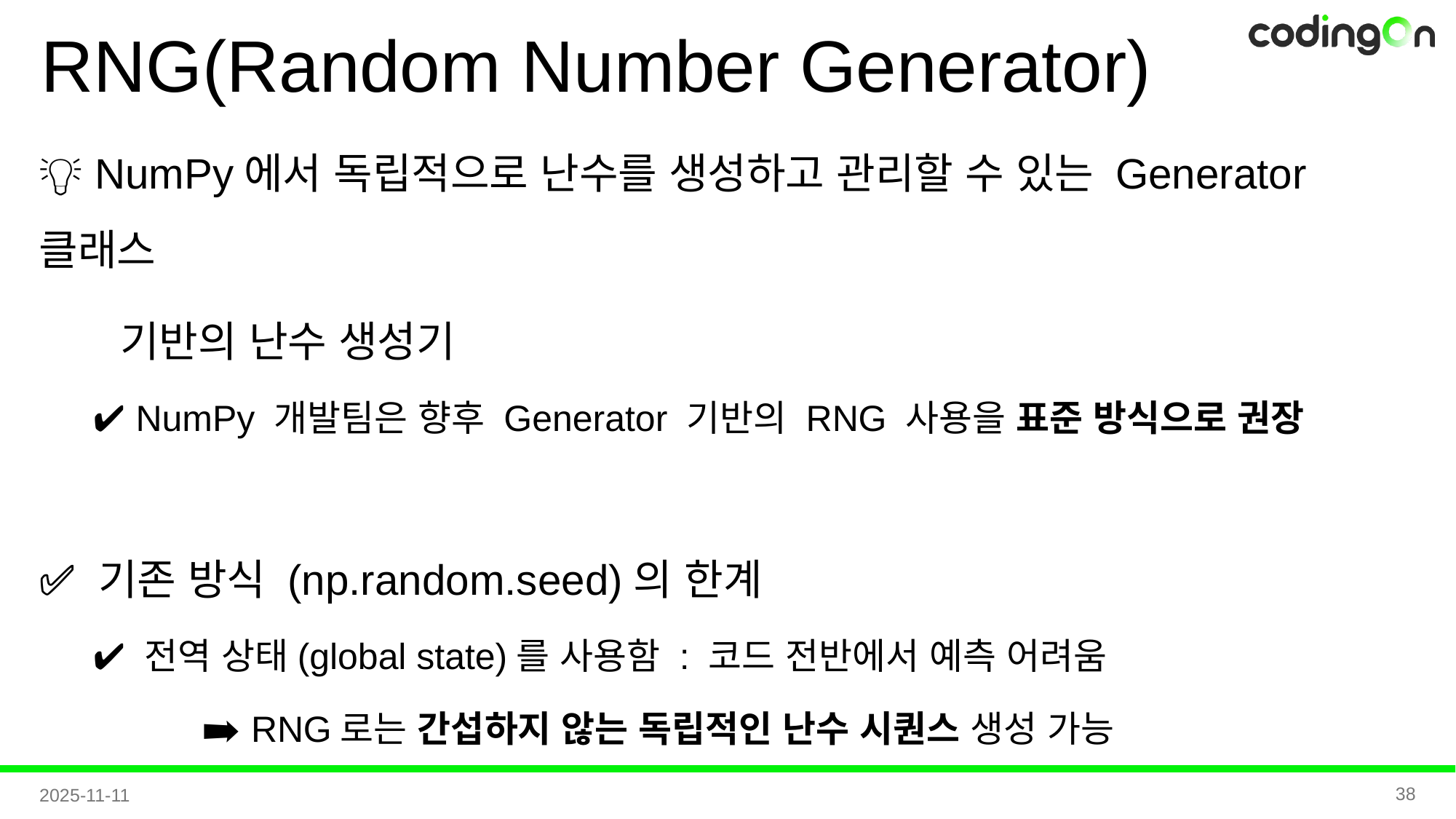

# RNG(Random Number Generator)
💡 NumPy에서 독립적으로 난수를 생성하고 관리할 수 있는 Generator 클래스
      기반의 난수 생성기
✔️ NumPy 개발팀은 향후 Generator 기반의 RNG 사용을 표준 방식으로 권장

✅ 기존 방식 (np.random.seed)의 한계
✔️ 전역 상태(global state)를 사용함 : 코드 전반에서 예측 어려움
	➡️ RNG로는 간섭하지 않는 독립적인 난수 시퀀스 생성 가능
38
2025-11-11